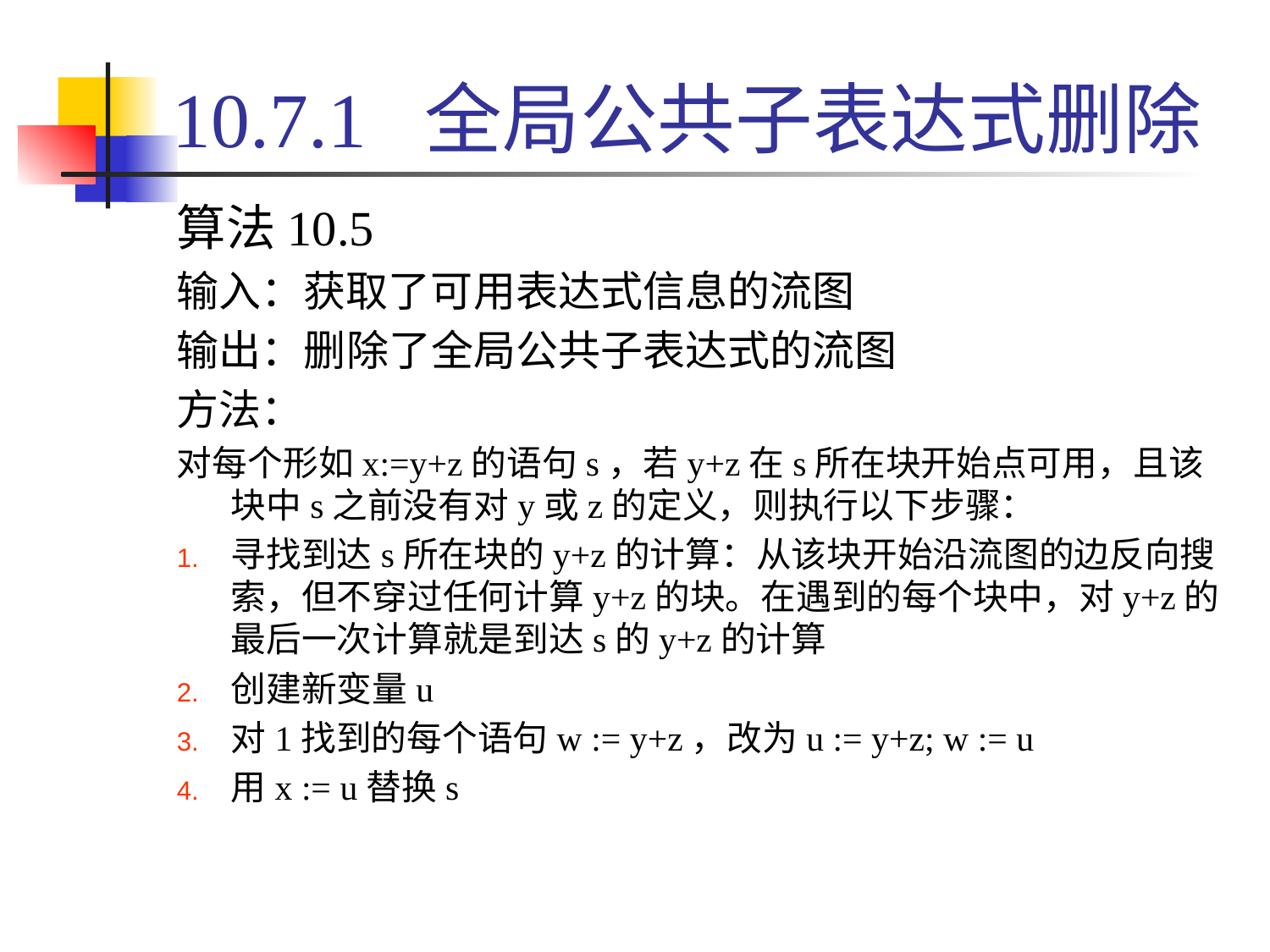

# 10.7.1  全局公共子表达式删除
算法10.5
输入：获取了可用表达式信息的流图
输出：删除了全局公共子表达式的流图
方法：
对每个形如x:=y+z的语句s，若y+z在s所在块开始点可用，且该块中s之前没有对y或z的定义，则执行以下步骤：
寻找到达s所在块的y+z的计算：从该块开始沿流图的边反向搜索，但不穿过任何计算y+z的块。在遇到的每个块中，对y+z的最后一次计算就是到达s的y+z的计算
创建新变量u
对1找到的每个语句w := y+z，改为u := y+z; w := u
用x := u替换s